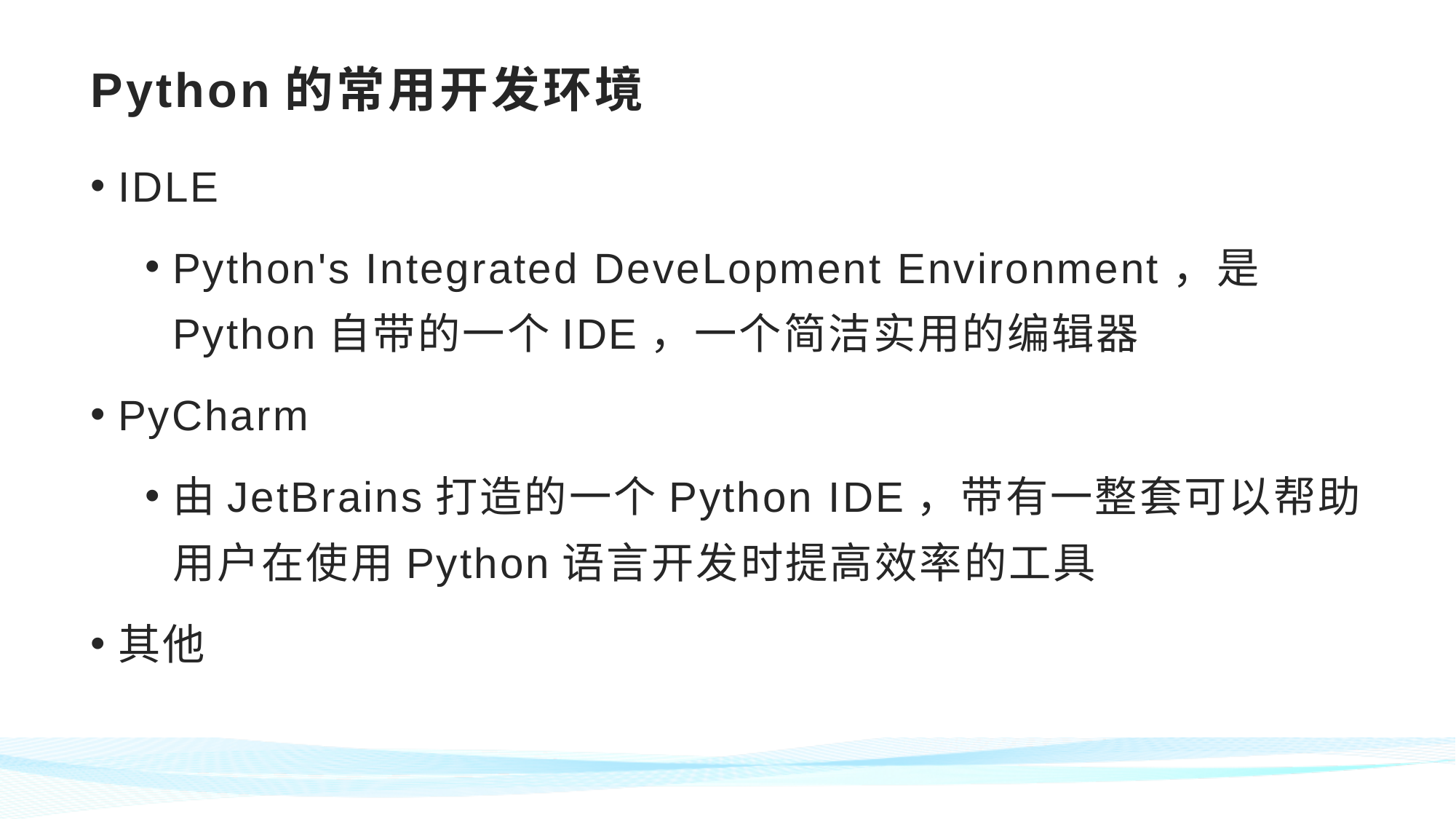

# Python的常用开发环境
IDLE
Python's Integrated DeveLopment Environment，是Python自带的一个IDE，一个简洁实用的编辑器
PyCharm
由JetBrains打造的一个Python IDE，带有一整套可以帮助用户在使用Python语言开发时提高效率的工具
其他